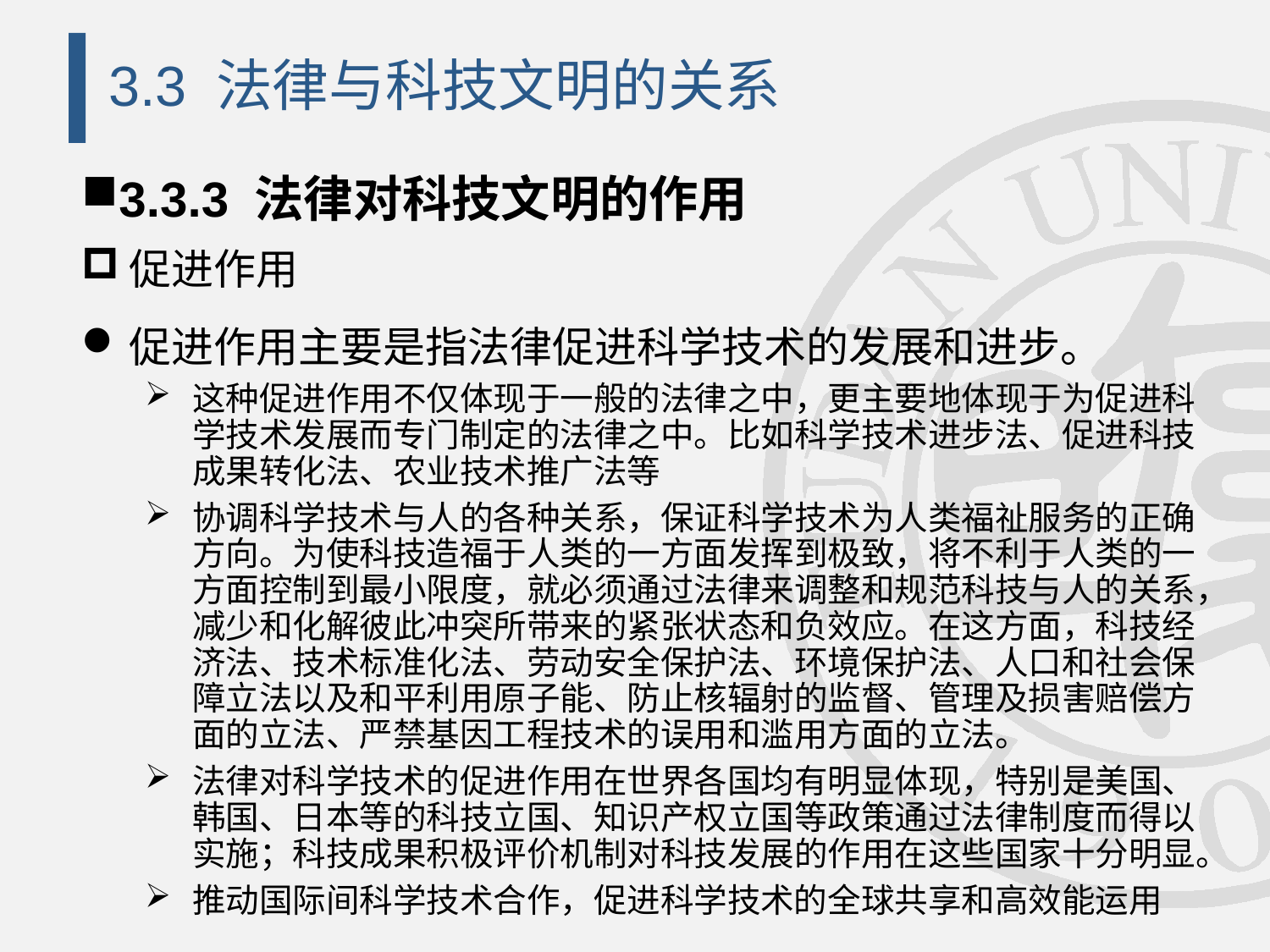

# 3.3 法律与科技文明的关系
3.3.3 法律对科技文明的作用
促进作用
促进作用主要是指法律促进科学技术的发展和进步。
这种促进作用不仅体现于一般的法律之中，更主要地体现于为促进科学技术发展而专门制定的法律之中。比如科学技术进步法、促进科技成果转化法、农业技术推广法等
协调科学技术与人的各种关系，保证科学技术为人类福祉服务的正确方向。为使科技造福于人类的一方面发挥到极致，将不利于人类的一方面控制到最小限度，就必须通过法律来调整和规范科技与人的关系，减少和化解彼此冲突所带来的紧张状态和负效应。在这方面，科技经济法、技术标准化法、劳动安全保护法、环境保护法、人口和社会保障立法以及和平利用原子能、防止核辐射的监督、管理及损害赔偿方面的立法、严禁基因工程技术的误用和滥用方面的立法。
法律对科学技术的促进作用在世界各国均有明显体现，特别是美国、韩国、日本等的科技立国、知识产权立国等政策通过法律制度而得以实施；科技成果积极评价机制对科技发展的作用在这些国家十分明显。
推动国际间科学技术合作，促进科学技术的全球共享和高效能运用